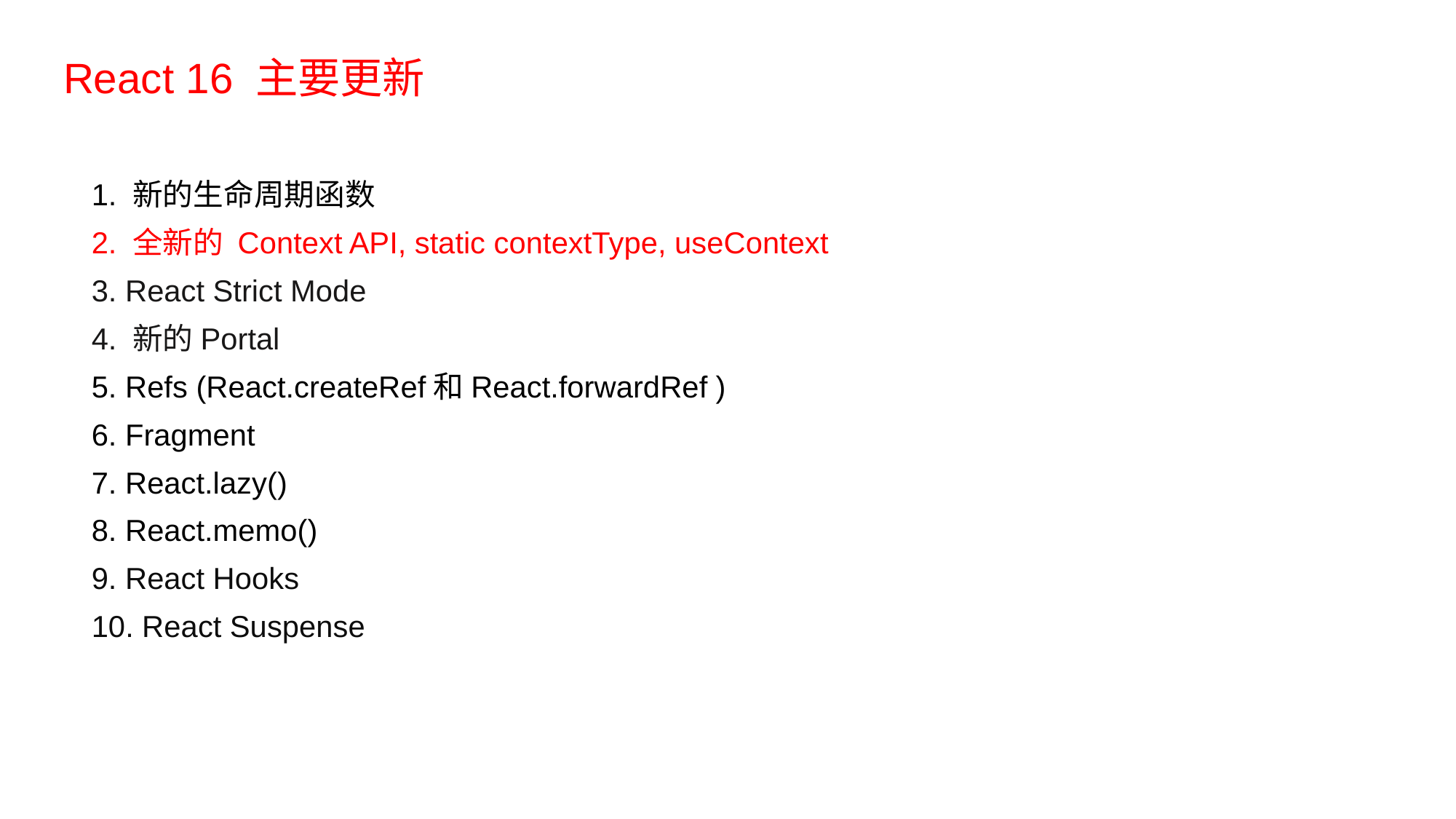

# React 16 主要更新
1. 新的生命周期函数
2. 全新的 Context API, static contextType, useContext
3. React Strict Mode
4. 新的Portal
5. Refs (React.createRef和React.forwardRef )
6. Fragment
7. React.lazy()
8. React.memo()
9. React Hooks
10. React Suspense